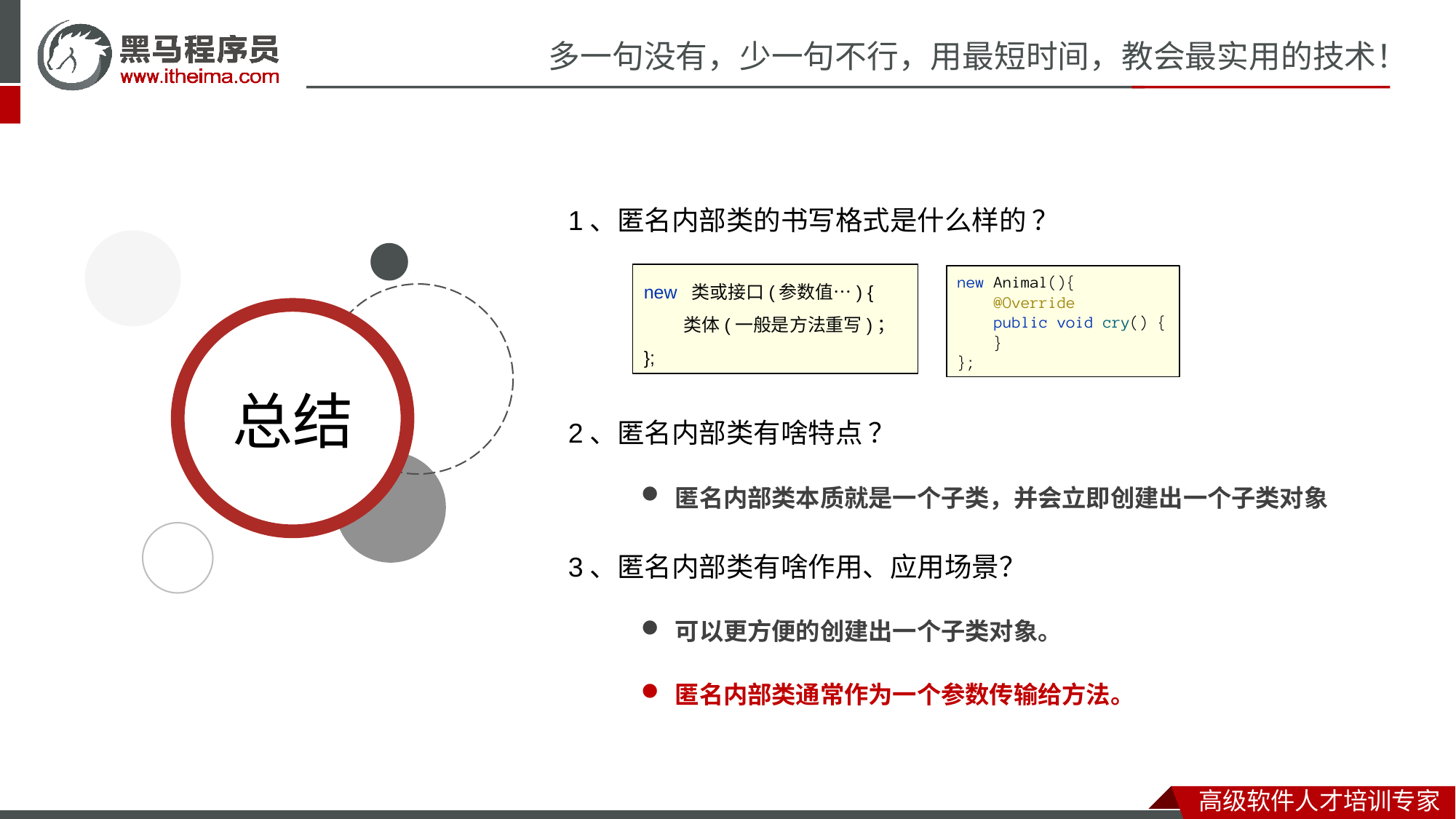

1、匿名内部类的书写格式是什么样的 ？

2、匿名内部类有啥特点 ？
匿名内部类本质就是一个子类，并会立即创建出一个子类对象
3、匿名内部类有啥作用、应用场景？
可以更方便的创建出一个子类对象。
匿名内部类通常作为一个参数传输给方法。

new  类或接口(参数值…) {
       类体(一般是方法重写)；
};
new Animal(){
    @Override
    public void cry() {
    }
};